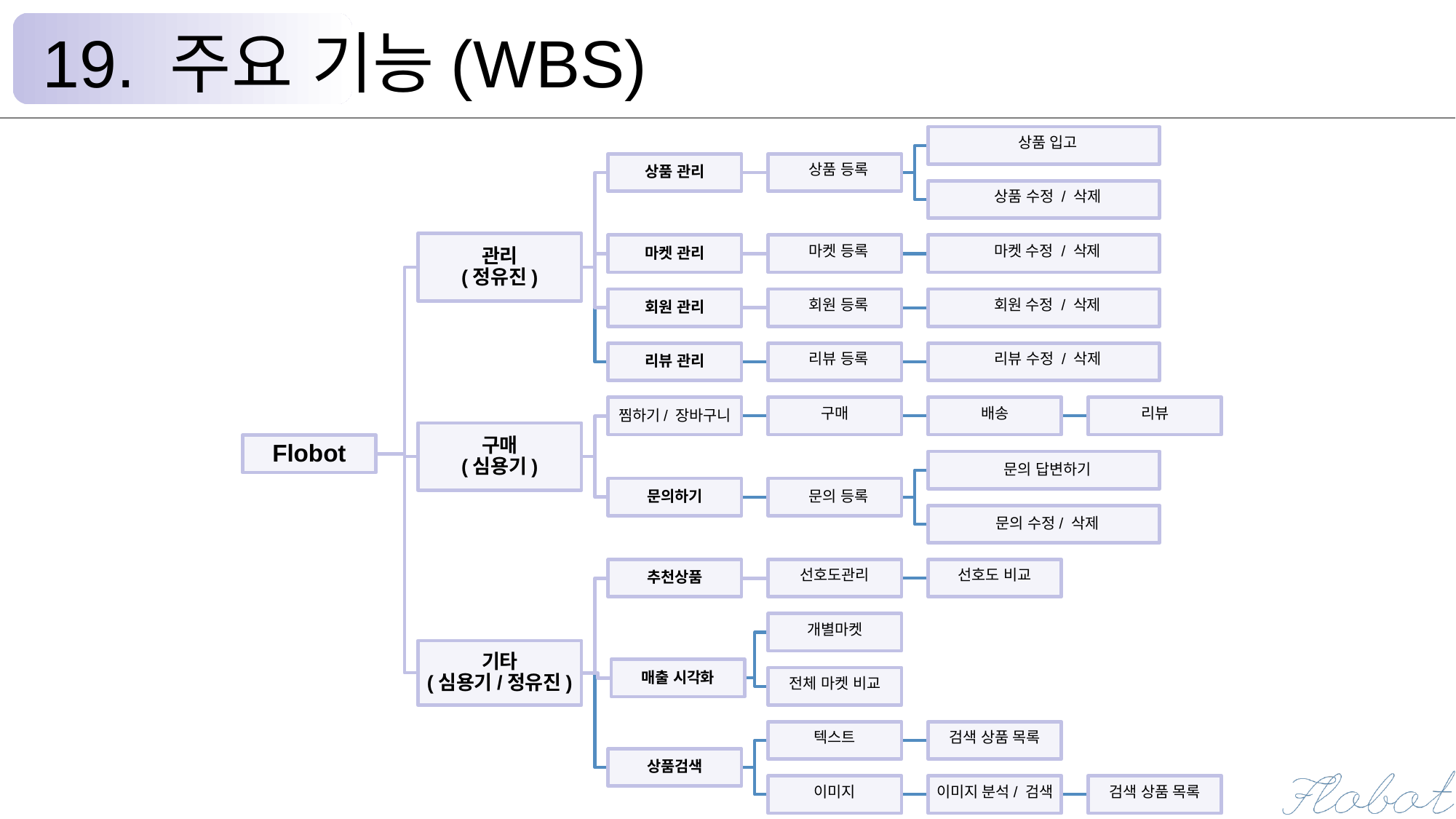

19. 주요 기능(WBS)

Flobot
관리
(정유진)
상품 관리
 상품 등록
 상품 입고
 상품 수정 / 삭제
마켓 관리
 마켓 등록
 마켓 수정 / 삭제
회원 관리
 회원 등록
 회원 수정 / 삭제
리뷰 관리
 리뷰 등록
 리뷰 수정 / 삭제
구매
(심용기)
찜하기/ 장바구니
구매
배송
리뷰
문의하기
 문의 등록
 문의 답변하기
 문의 수정/ 삭제
기타
(심용기/정유진)
추천상품
선호도관리
선호도 비교
매출 시각화
개별마켓
전체 마켓 비교
상품검색
텍스트
검색 상품 목록
이미지
이미지 분석/ 검색
검색 상품 목록